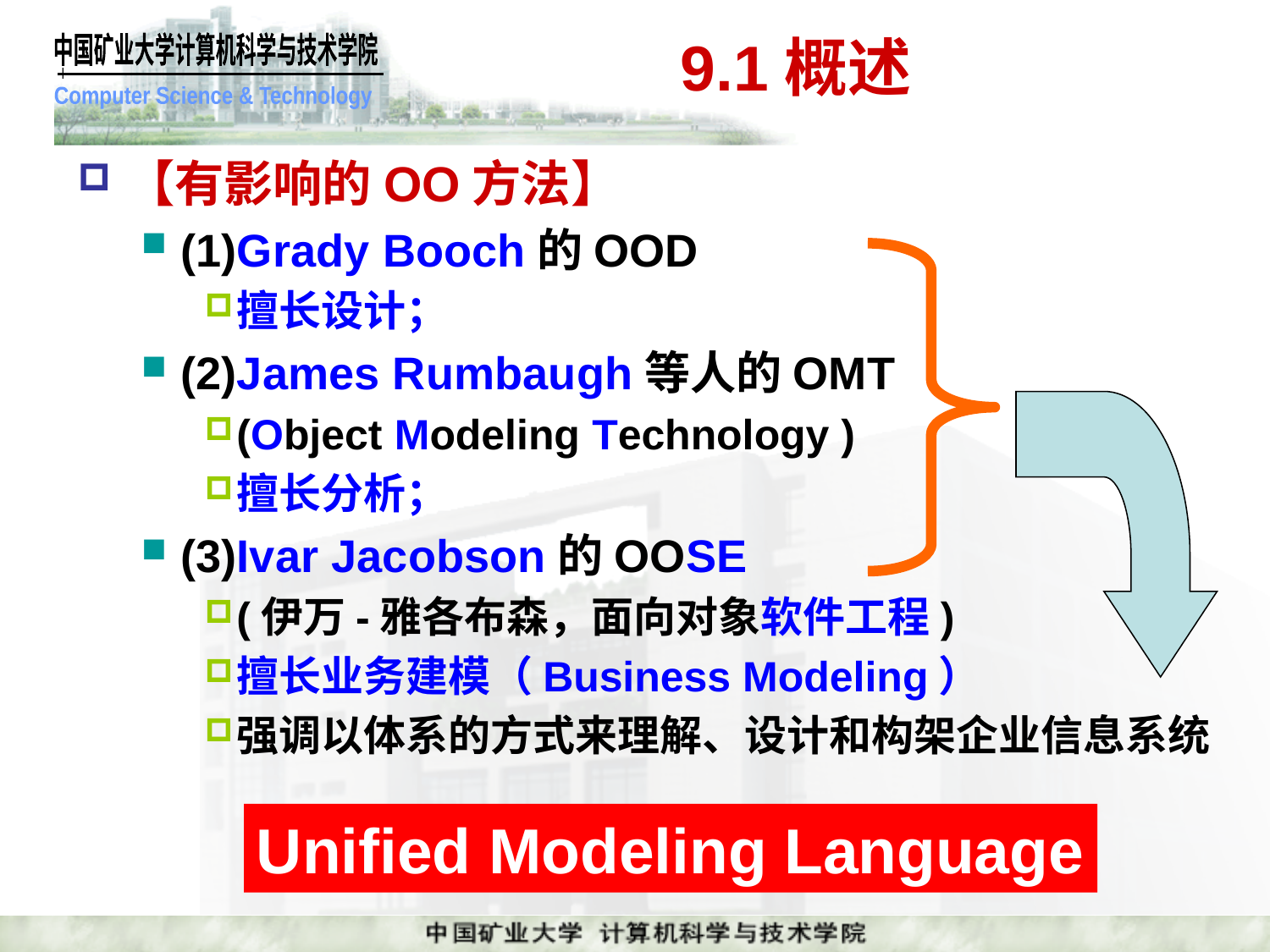

# 9.1概述
【有影响的OO方法】
(1)Grady Booch的OOD
擅长设计；
(2)James Rumbaugh等人的OMT
(Object Modeling Technology )
擅长分析；
(3)Ivar Jacobson的OOSE
(伊万-雅各布森，面向对象软件工程)
擅长业务建模（Business Modeling）
强调以体系的方式来理解、设计和构架企业信息系统

Unified Modeling Language
15